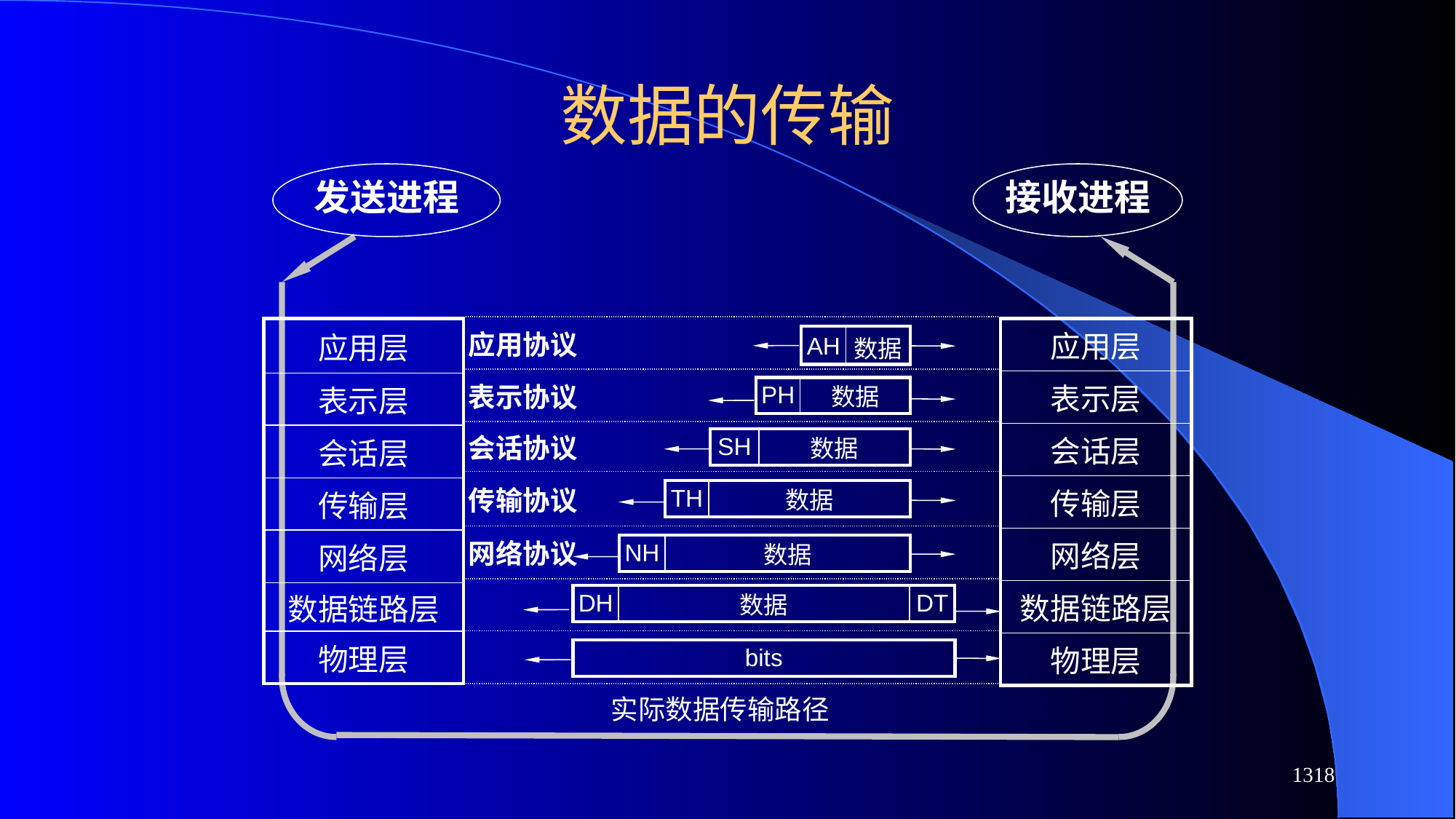

# 数据的传输
发送进程
接收进程

| 应用协议 |
| --- |
| 表示协议 |
| 会话协议 |
| 传输协议 |
| 网络协议 |
|  |
|  |
| 应用层 |
| --- |
| 表示层 |
| 会话层 |
| 传输层 |
| 网络层 |
| 数据链路层 |
| 物理层 |
| 应用层 |
| --- |
| 表示层 |
| 会话层 |
| 传输层 |
| 网络层 |
| 数据链路层 |
| 物理层 |
| AH | 数据 |
| --- | --- |

| PH | 数据 |
| --- | --- |

| SH | 数据 |
| --- | --- |

| TH | 数据 |
| --- | --- |

| NH | 数据 |
| --- | --- |

| DH | 数据 | DT |
| --- | --- | --- |

| bits |
| --- |

实际数据传输路径

1318